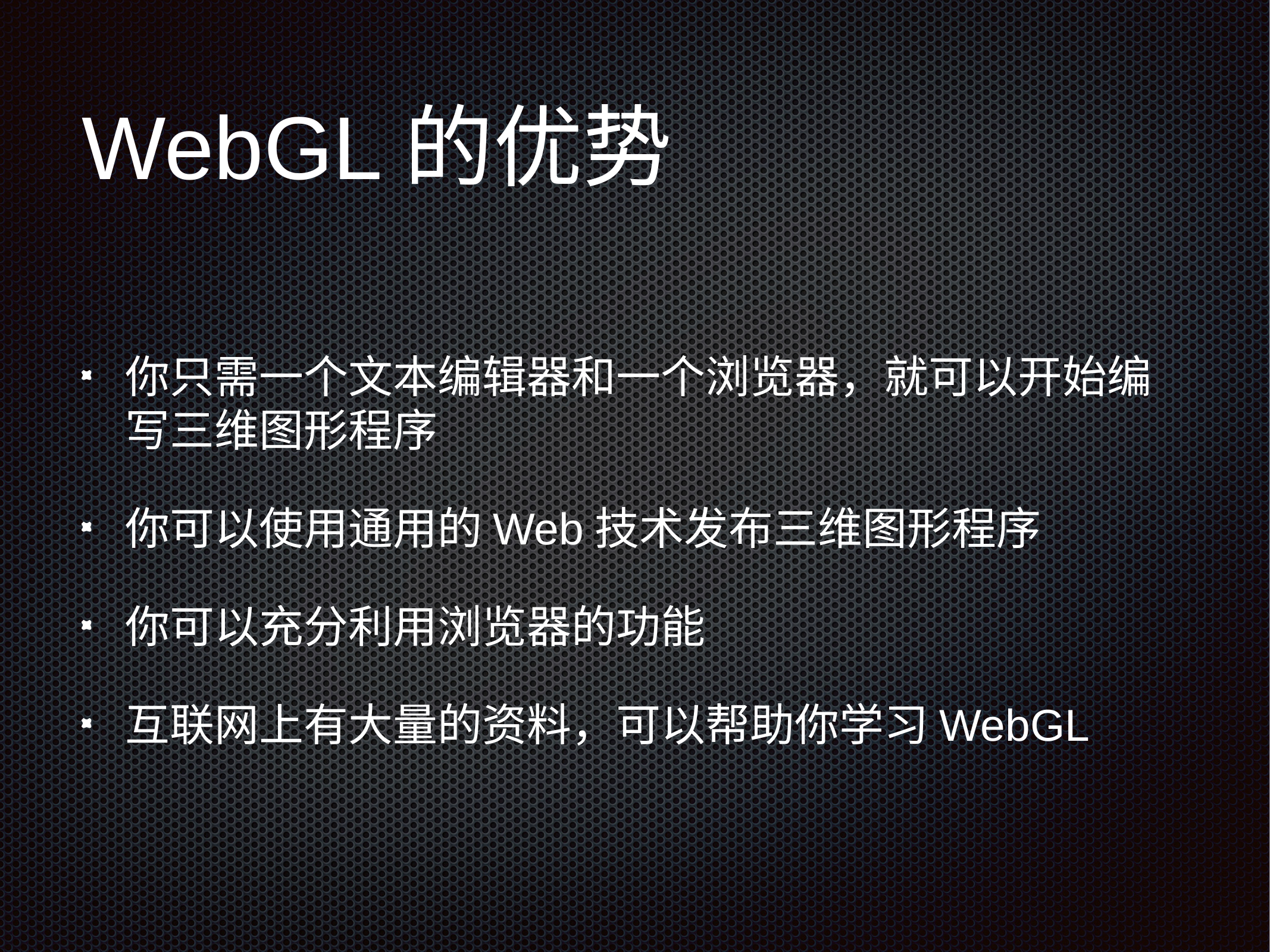

# WebGL的优势
你只需一个文本编辑器和一个浏览器，就可以开始编写三维图形程序
你可以使用通用的Web技术发布三维图形程序
你可以充分利用浏览器的功能
互联网上有大量的资料，可以帮助你学习WebGL